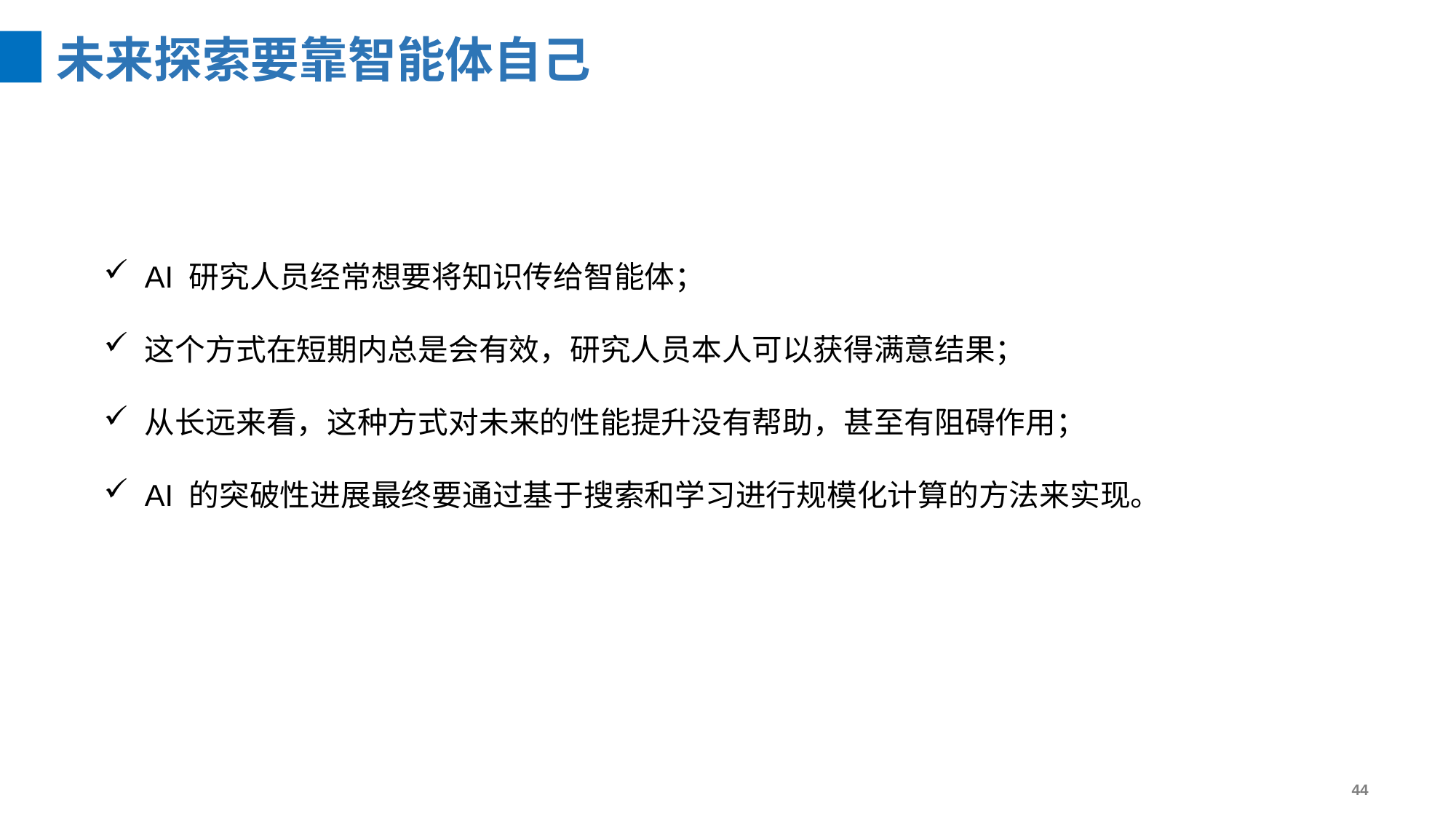

未来探索要靠智能体自己

AI 研究人员经常想要将知识传给智能体；

这个方式在短期内总是会有效，研究人员本人可以获得满意结果；

从长远来看，这种方式对未来的性能提升没有帮助，甚至有阻碍作用；

AI 的突破性进展最终要通过基于搜索和学习进行规模化计算的方法来实现。
44